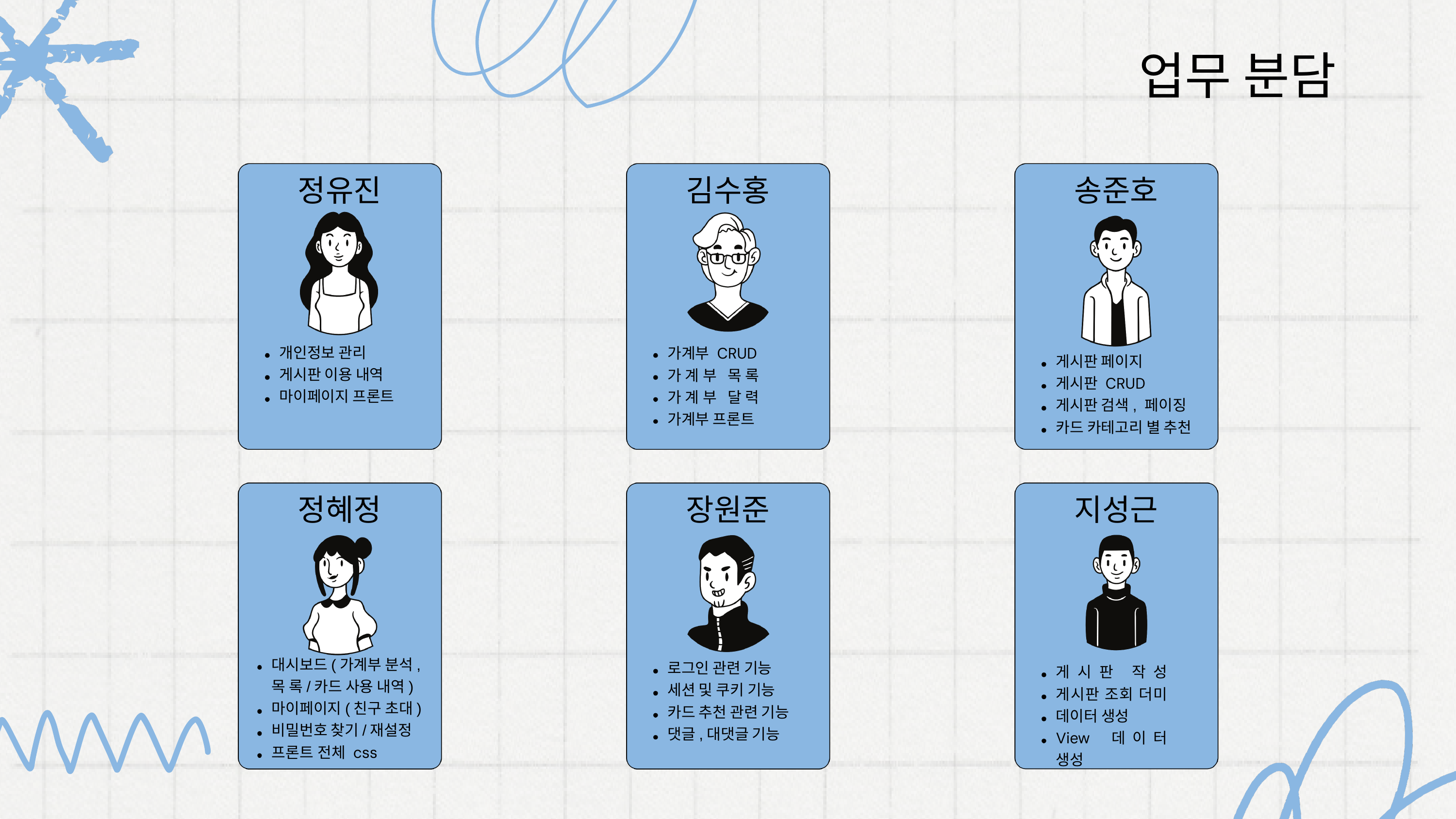

업무 분담

정유진
김수홍
송준호
개인정보 관리 게시판 이용 내역 마이페이지 프론트
가계부 CRUD
가계부 목록 가계부 달력 가계부 프론트
게시판 페이지
게시판 CRUD
게시판 검색, 페이징 카드 카테고리 별 추천

정혜정
장원준
지성근
대시보드(가계부 분석, 목 록/카드 사용 내역) 마이페이지(친구 초대) 비밀번호 찾기/재설정
프론트 전체 css
로그인 관련 기능 세션 및 쿠키 기능 카드 추천 관련 기능 댓글,대댓글 기능
게시판 작성 게시판 조회 더미 데이터 생성
View 데이터 생성